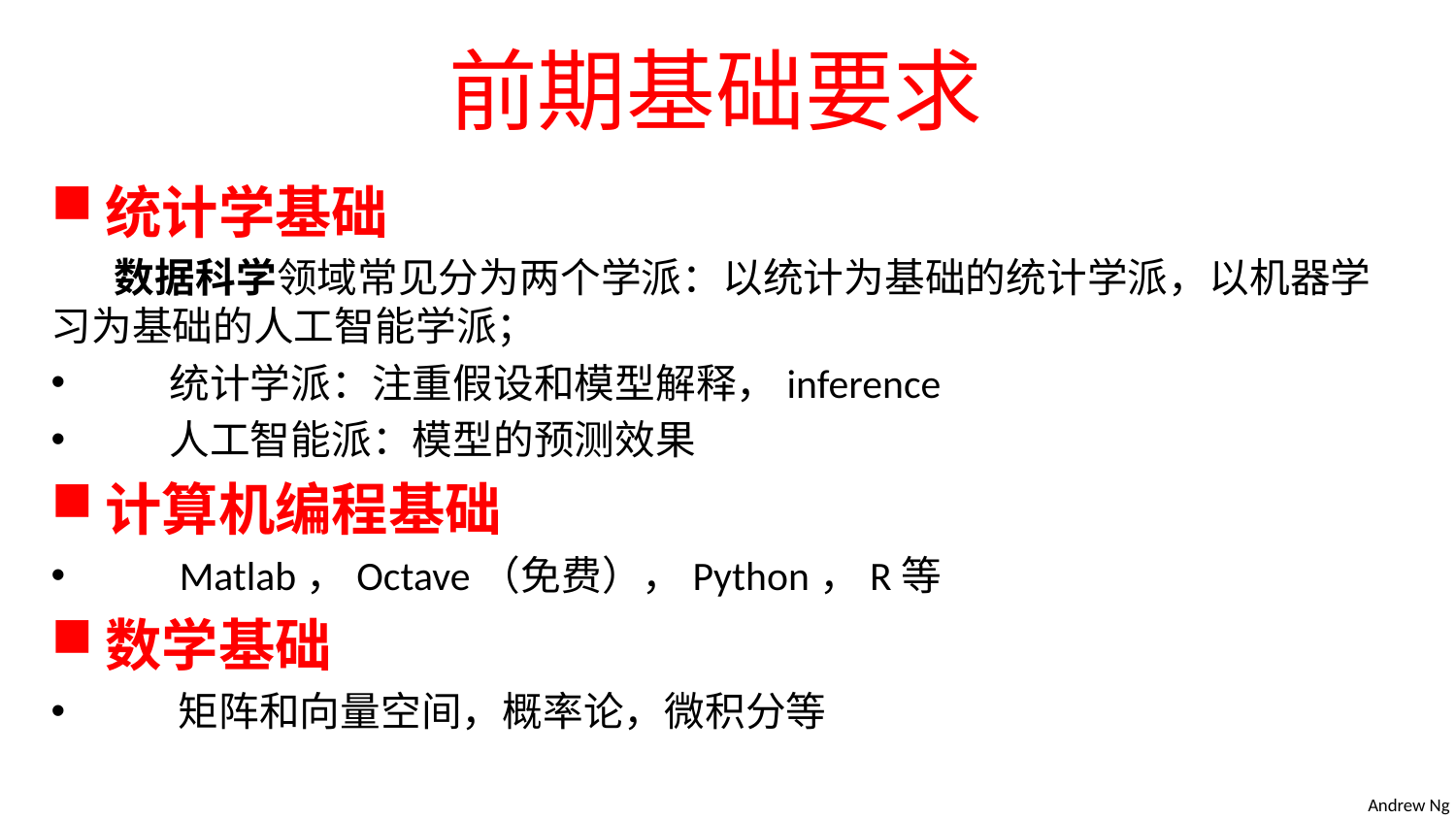

# 前期基础要求
统计学基础
      数据科学领域常见分为两个学派：以统计为基础的统计学派，以机器学习为基础的人工智能学派；
      统计学派：注重假设和模型解释，inference
      人工智能派：模型的预测效果
计算机编程基础
        Matlab，Octave（免费），Python，R等
数学基础
       矩阵和向量空间，概率论，微积分等